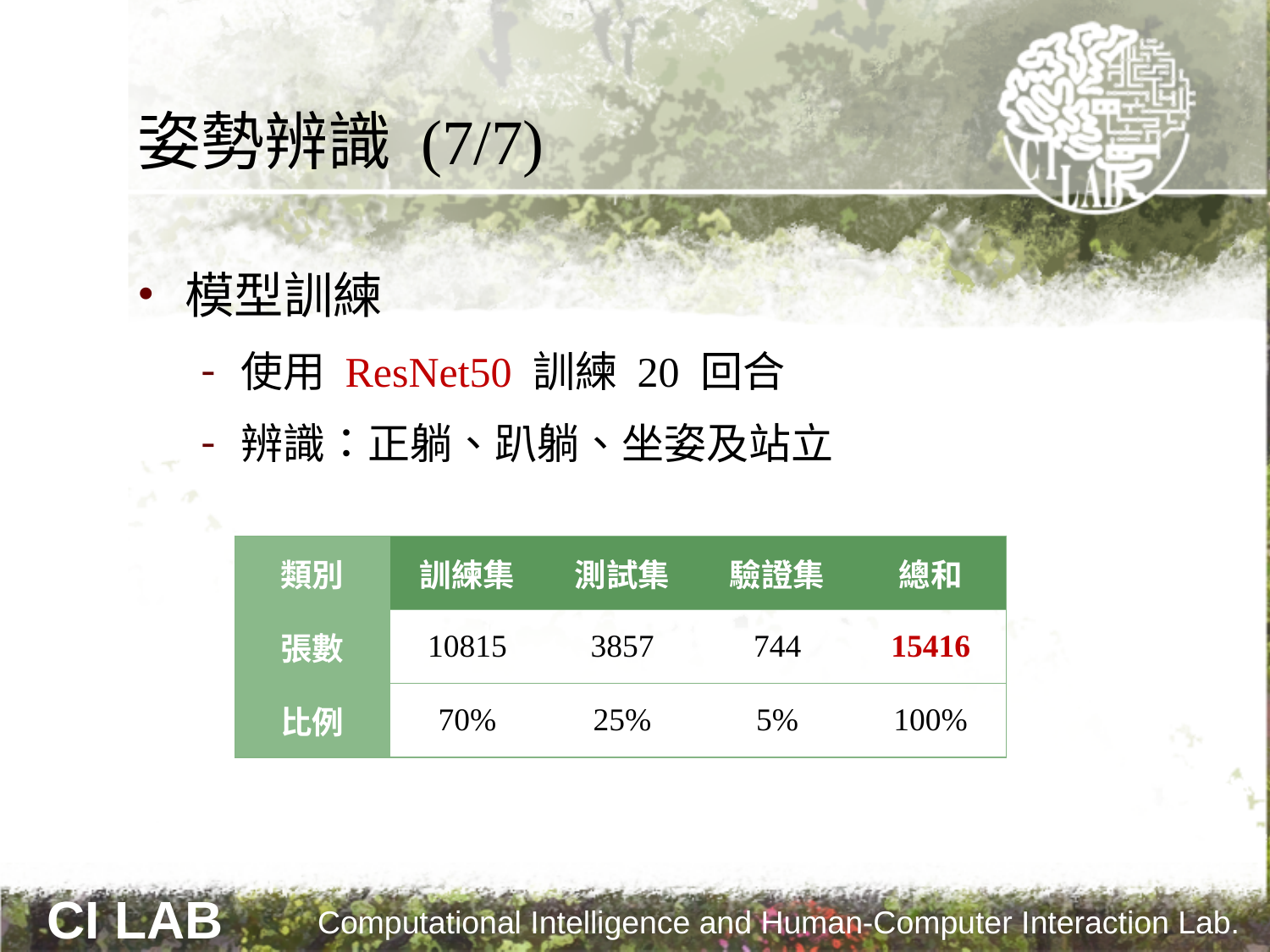

# 姿勢辨識 (7/7)
模型訓練
使用 ResNet50 訓練 20 回合
辨識：正躺、趴躺、坐姿及站立
| 類別 | 訓練集 | 測試集 | 驗證集 | 總和 |
| --- | --- | --- | --- | --- |
| 張數 | 10815 | 3857 | 744 | 15416 |
| 比例 | 70% | 25% | 5% | 100% |